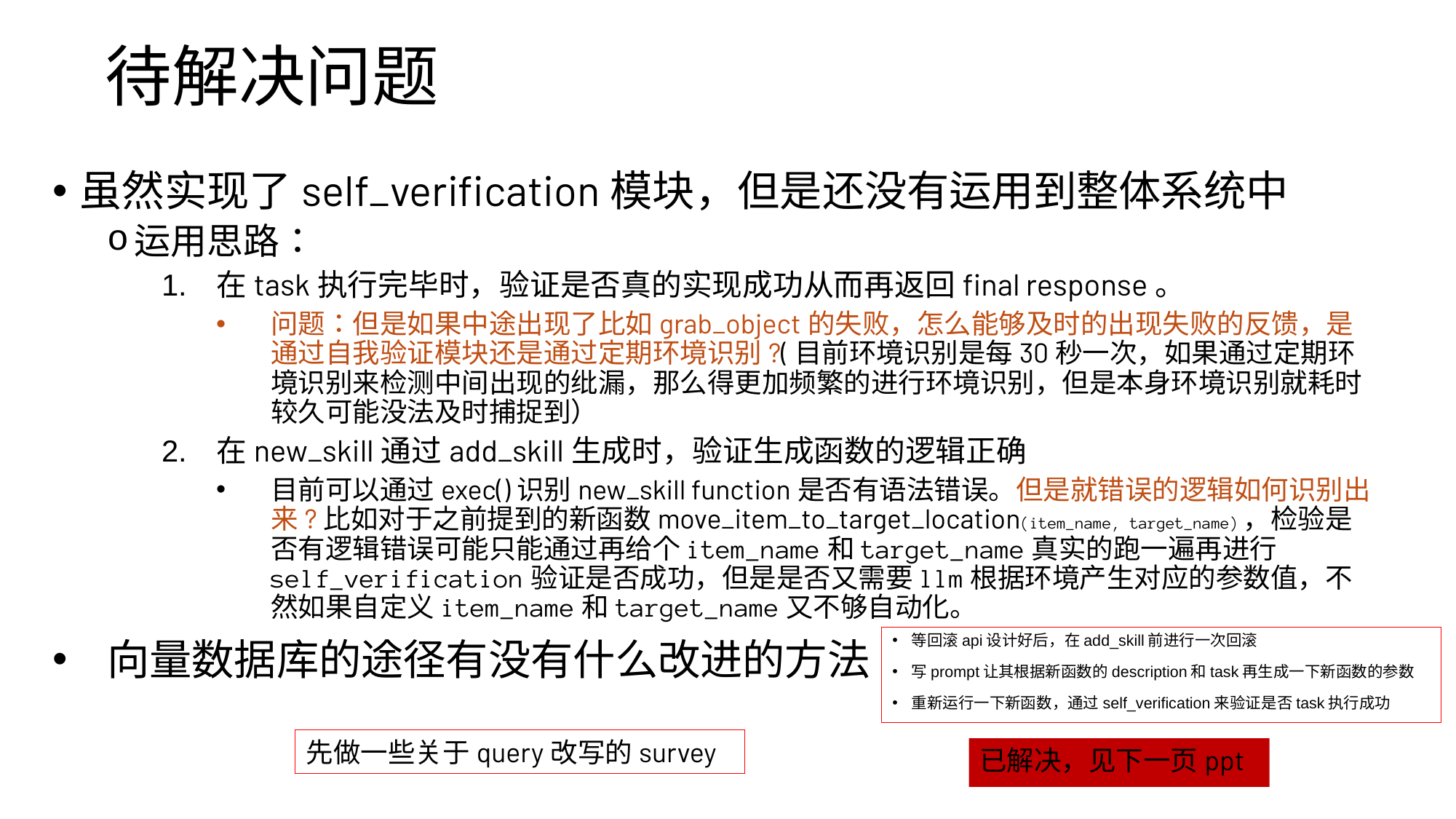

# 待解决问题
虽然实现了self_verification模块，但是还没有运用到整体系统中
运用思路：
在task执行完毕时，验证是否真的实现成功从而再返回final response。
问题：但是如果中途出现了比如grab_object的失败，怎么能够及时的出现失败的反馈，是通过自我验证模块还是通过定期环境识别?(目前环境识别是每30秒一次，如果通过定期环境识别来检测中间出现的纰漏，那么得更加频繁的进行环境识别，但是本身环境识别就耗时较久可能没法及时捕捉到）
在new_skill通过add_skill生成时，验证生成函数的逻辑正确
目前可以通过exec()识别new_skill function是否有语法错误。但是就错误的逻辑如何识别出来?比如对于之前提到的新函数move_item_to_target_location(item_name, target_name)，检验是否有逻辑错误可能只能通过再给个item_name和target_name真实的跑一遍再进行self_verification验证是否成功，但是是否又需要llm根据环境产生对应的参数值，不然如果自定义item_name和target_name又不够自动化。
向量数据库的途径有没有什么改进的方法
等回滚api设计好后，在add_skill前进行一次回滚
写prompt让其根据新函数的description和task再生成一下新函数的参数
重新运行一下新函数，通过self_verification来验证是否task执行成功

先做一些关于query改写的survey
已解决，见下一页ppt